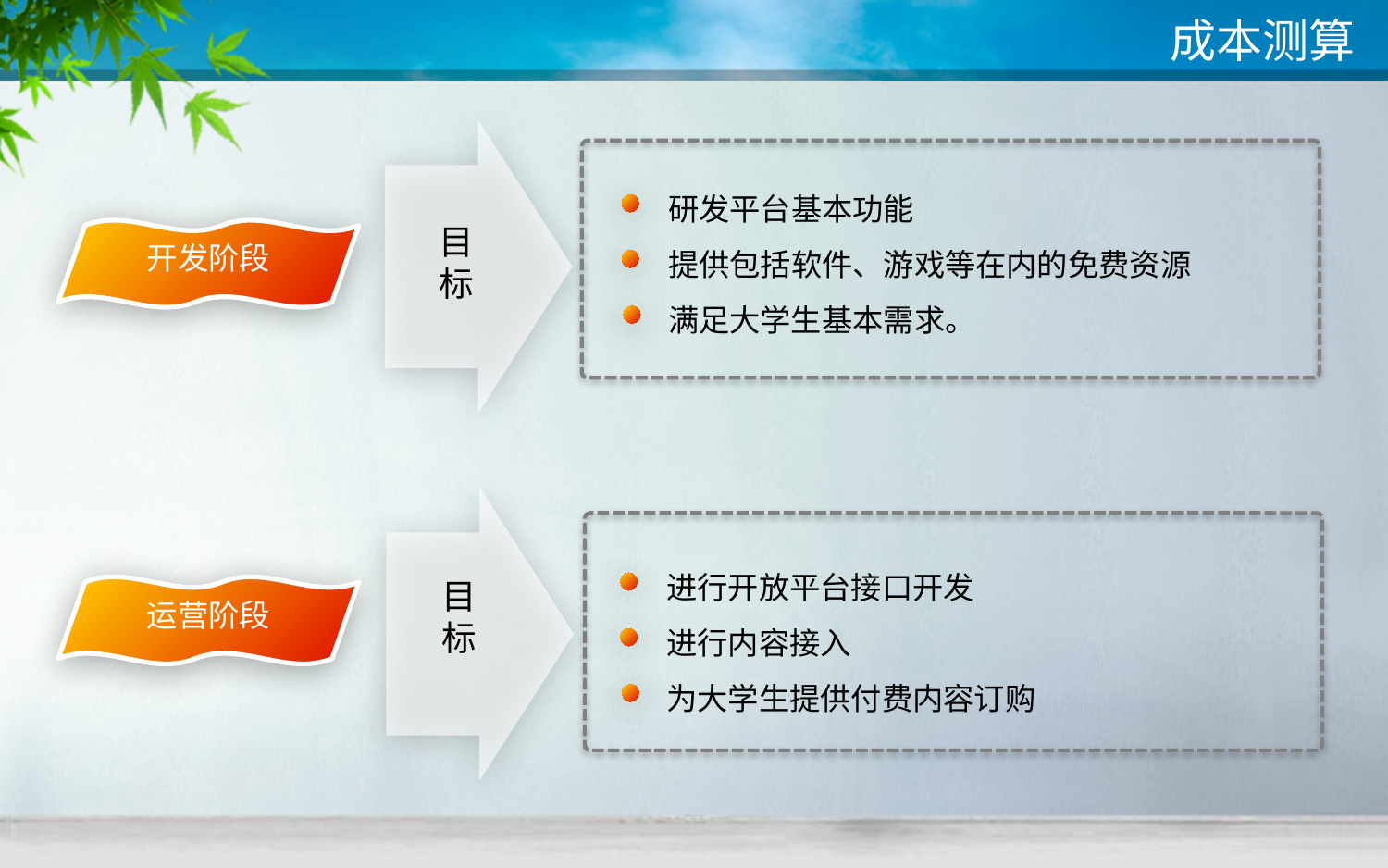

成本测算

研发平台基本功能
提供包括软件、游戏等在内的免费资源
满足大学生基本需求。

目
标

开发阶段

进行开放平台接口开发
进行内容接入
为大学生提供付费内容订购

目
标

运营阶段